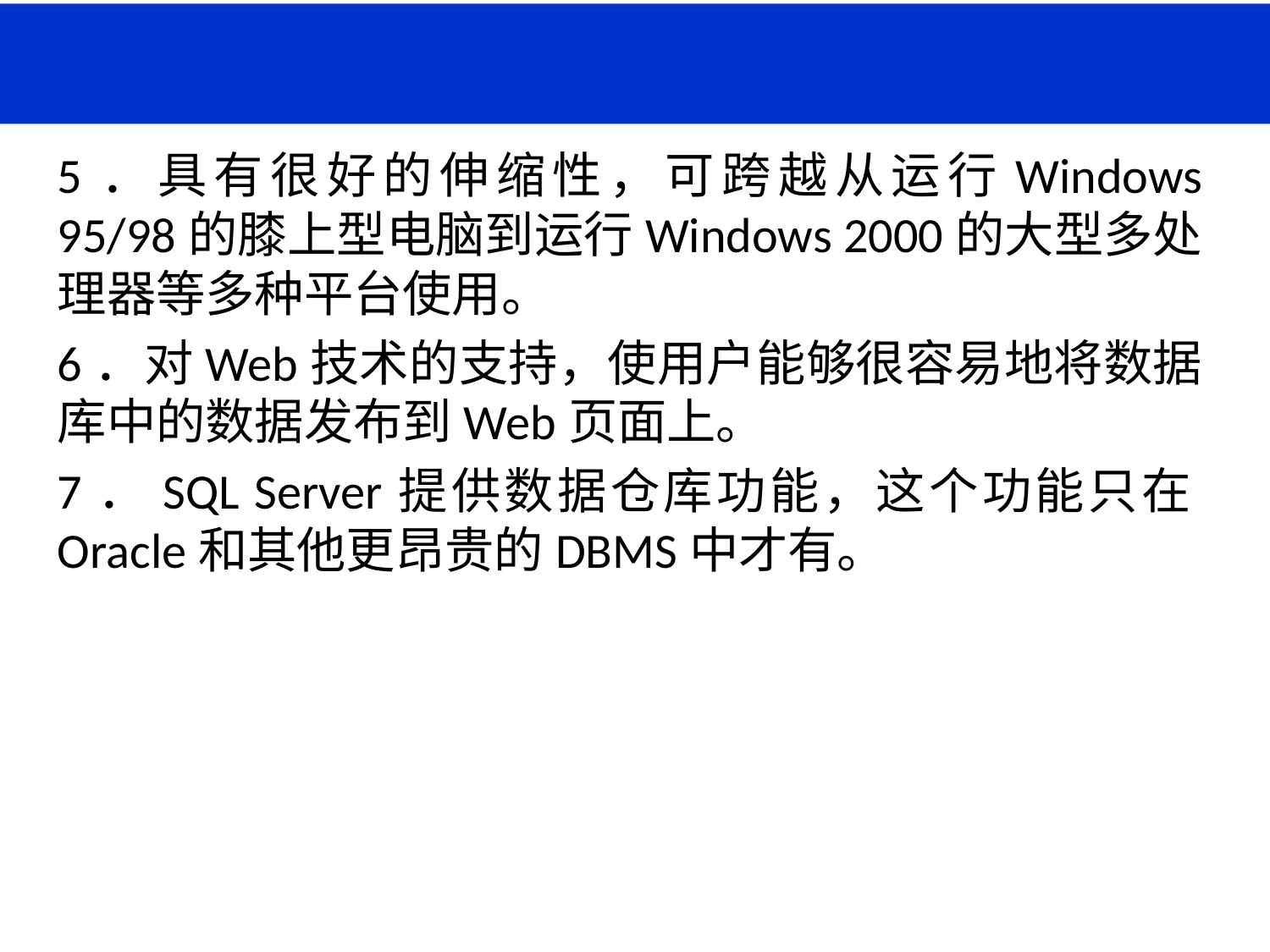

5．具有很好的伸缩性，可跨越从运行Windows 95/98的膝上型电脑到运行Windows 2000的大型多处理器等多种平台使用。
6．对Web技术的支持，使用户能够很容易地将数据库中的数据发布到Web页面上。
7．SQL Server提供数据仓库功能，这个功能只在Oracle和其他更昂贵的DBMS中才有。